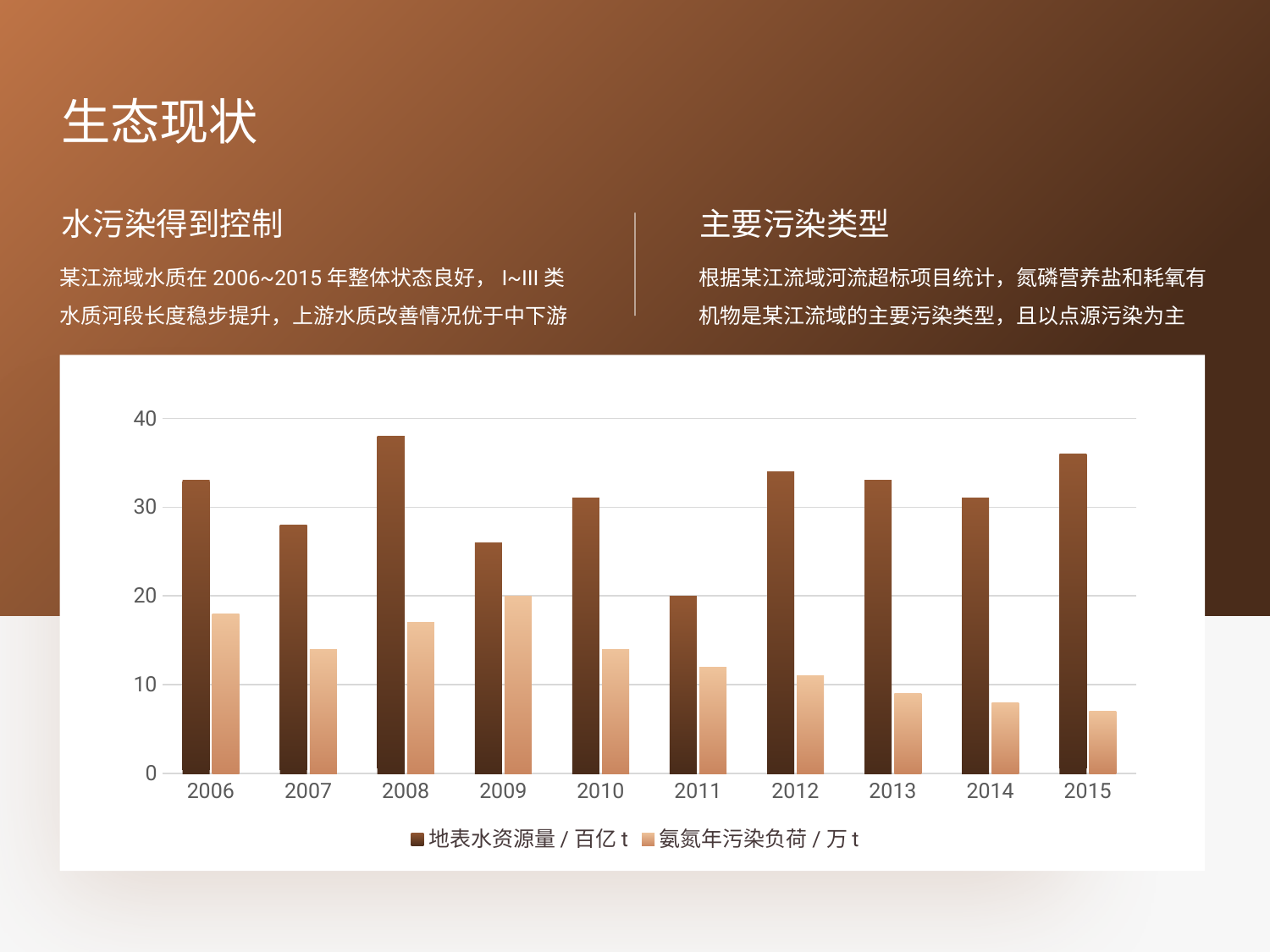

生态现状
水污染得到控制
主要污染类型
某江流域水质在2006~2015年整体状态良好，I~III类水质河段长度稳步提升，上游水质改善情况优于中下游
根据某江流域河流超标项目统计，氮磷营养盐和耗氧有机物是某江流域的主要污染类型，且以点源污染为主

### Chart

| Category | 地表水资源量/百亿t | 氨氮年污染负荷/万t |
|---|---|---|
| 2006 | 33.0 | 18.0 |
| 2007 | 28.0 | 14.0 |
| 2008 | 38.0 | 17.0 |
| 2009 | 26.0 | 20.0 |
| 2010 | 31.0 | 14.0 |
| 2011 | 20.0 | 12.0 |
| 2012 | 34.0 | 11.0 |
| 2013 | 33.0 | 9.0 |
| 2014 | 31.0 | 8.0 |
| 2015 | 36.0 | 7.0 |